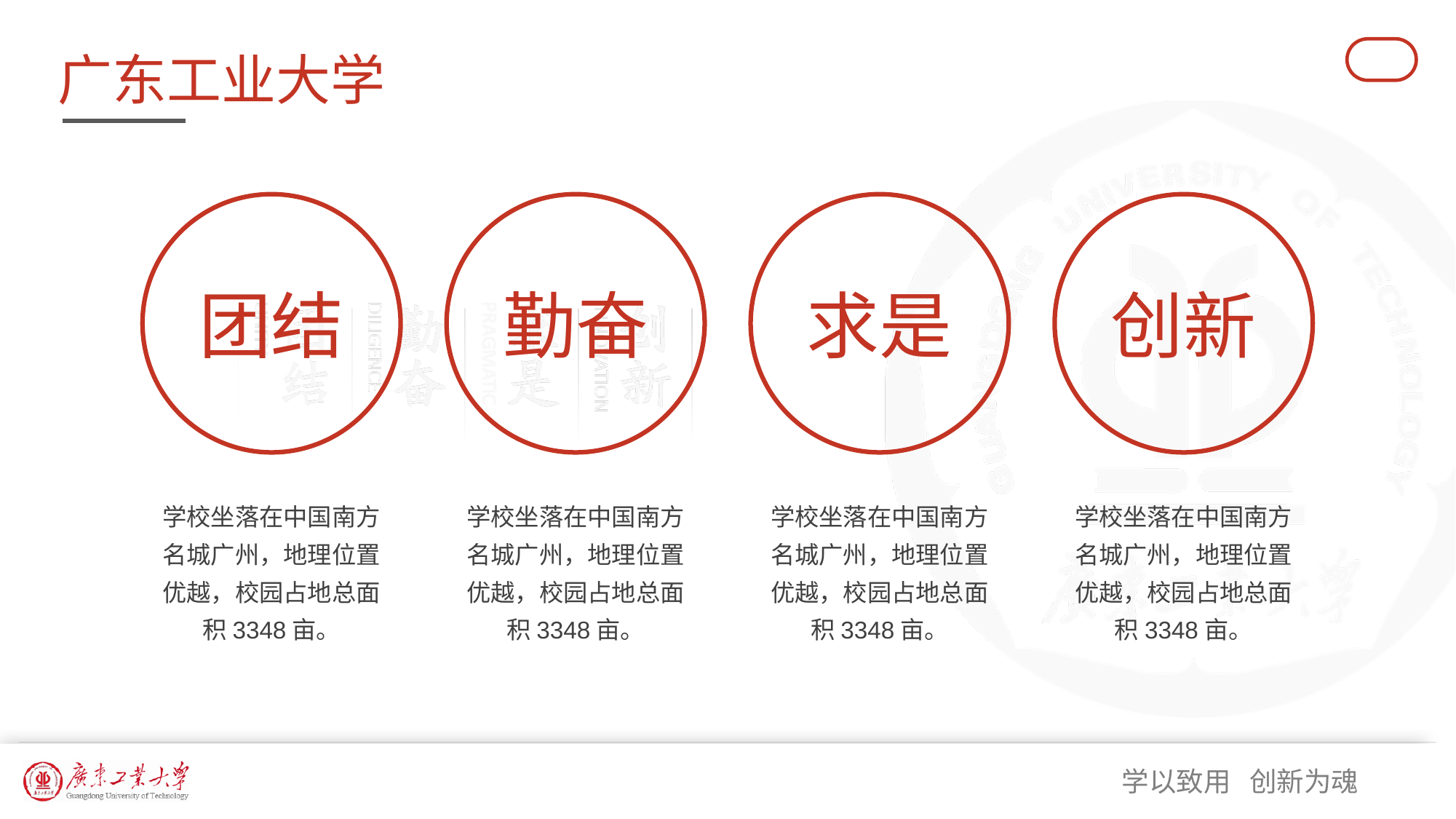

9
# 广东工业大学
团结
勤奋
求是
创新
学校坐落在中国南方名城广州，地理位置优越，校园占地总面积3348亩。
学校坐落在中国南方名城广州，地理位置优越，校园占地总面积3348亩。
学校坐落在中国南方名城广州，地理位置优越，校园占地总面积3348亩。
学校坐落在中国南方名城广州，地理位置优越，校园占地总面积3348亩。